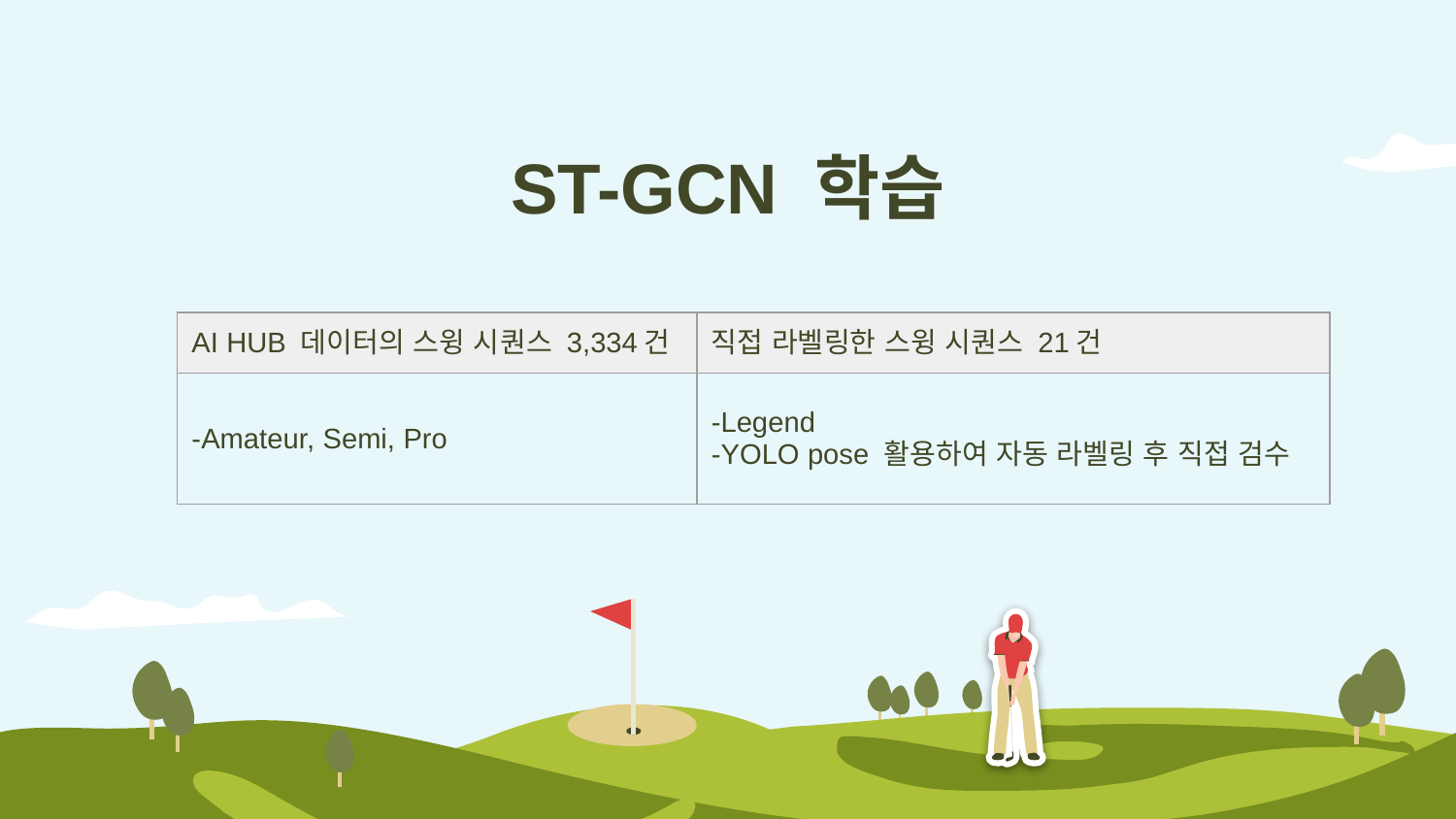

# ST-GCN 학습
| AI HUB 데이터의 스윙 시퀀스 3,334건 | 직접 라벨링한 스윙 시퀀스 21건 |
| --- | --- |
| -Amateur, Semi, Pro | -Legend -YOLO pose 활용하여 자동 라벨링 후 직접 검수 |